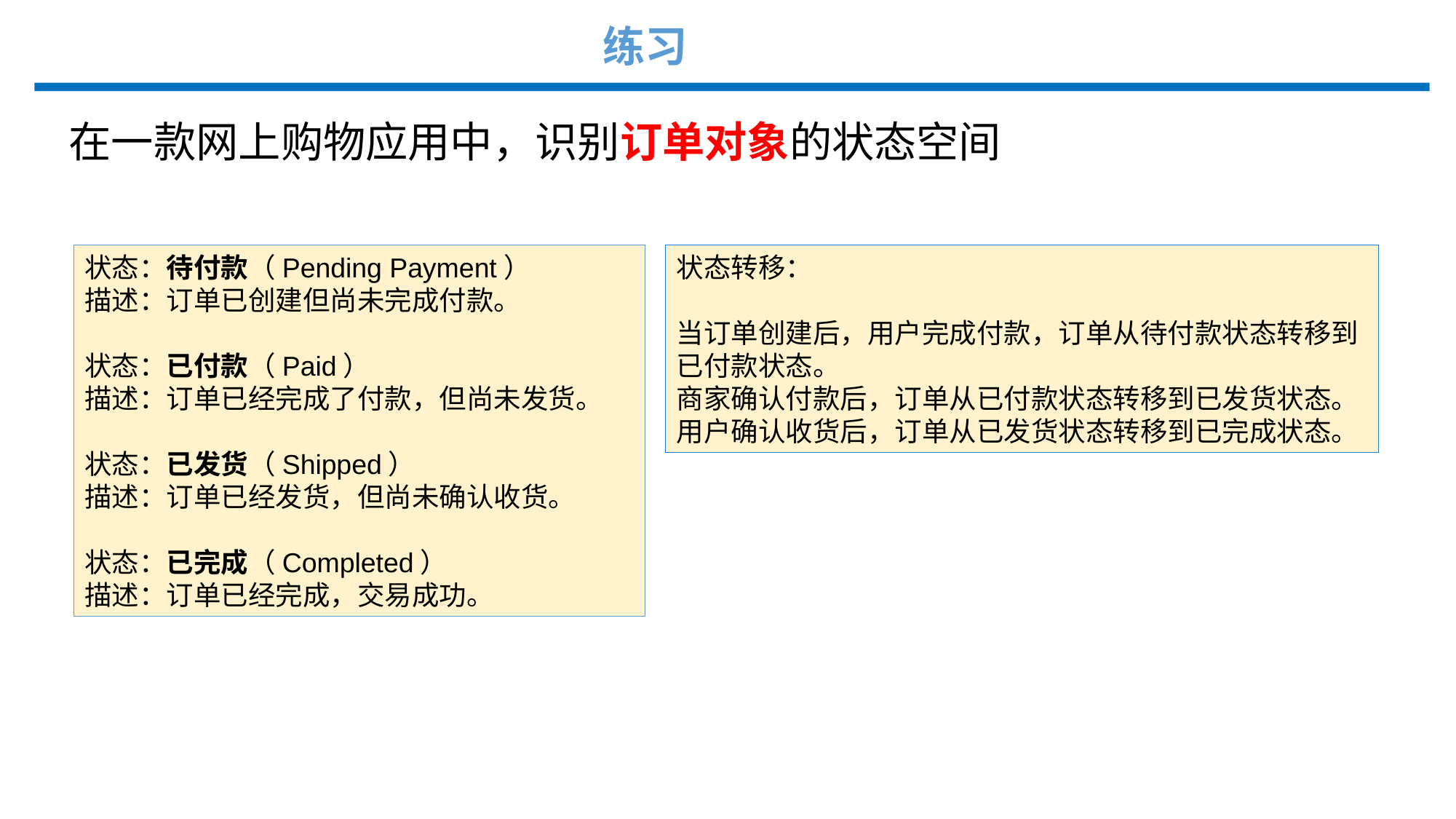

练习
在一款网上购物应用中，识别订单对象的状态空间
状态：待付款（Pending Payment）
描述：订单已创建但尚未完成付款。

状态：已付款（Paid）
描述：订单已经完成了付款，但尚未发货。

状态：已发货（Shipped）
描述：订单已经发货，但尚未确认收货。

状态：已完成（Completed）
描述：订单已经完成，交易成功。
状态转移：

当订单创建后，用户完成付款，订单从待付款状态转移到已付款状态。
商家确认付款后，订单从已付款状态转移到已发货状态。
用户确认收货后，订单从已发货状态转移到已完成状态。